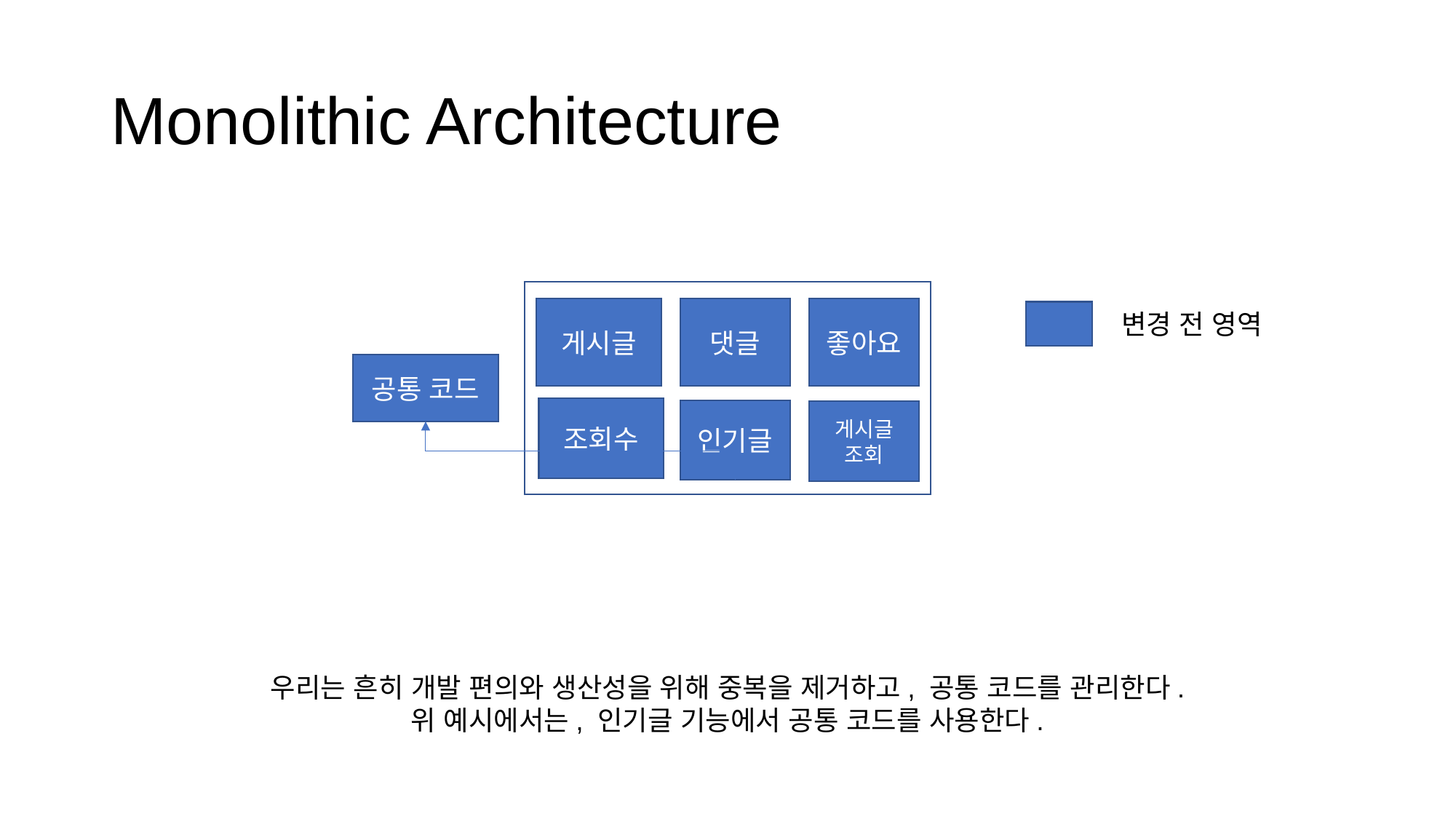

# Monolithic Architecture

게시글
댓글
좋아요

변경 전 영역
공통 코드
조회수
인기글
게시글
조회
우리는 흔히 개발 편의와 생산성을 위해 중복을 제거하고, 공통 코드를 관리한다.
위 예시에서는, 인기글 기능에서 공통 코드를 사용한다.